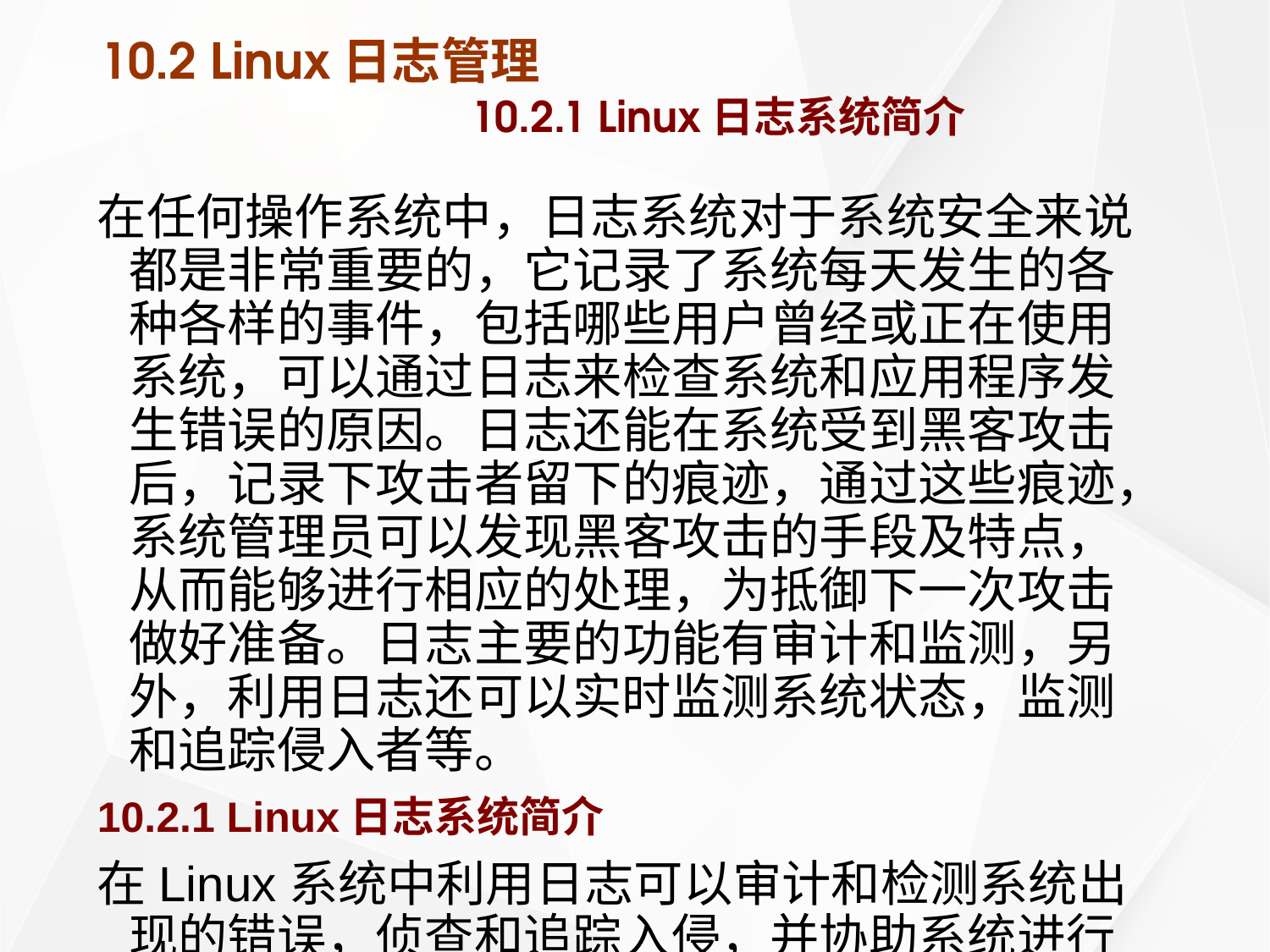

# 10.2 Linux日志管理 10.2.1 Linux日志系统简介
在任何操作系统中，日志系统对于系统安全来说都是非常重要的，它记录了系统每天发生的各种各样的事件，包括哪些用户曾经或正在使用系统，可以通过日志来检查系统和应用程序发生错误的原因。日志还能在系统受到黑客攻击后，记录下攻击者留下的痕迹，通过这些痕迹，系统管理员可以发现黑客攻击的手段及特点，从而能够进行相应的处理，为抵御下一次攻击做好准备。日志主要的功能有审计和监测，另外，利用日志还可以实时监测系统状态，监测和追踪侵入者等。
10.2.1 Linux日志系统简介
在Linux系统中利用日志可以审计和检测系统出现的错误，侦查和追踪入侵，并协助系统进行恢复和排除故障。在RedHat Linux 9系统中，日志功能通常是由syslog（对应syslogd守护进程）和klog（对应klogd守护进程）日志系统来完成，syslog记录常规系统日志，而klog是针对内核活动的日志。